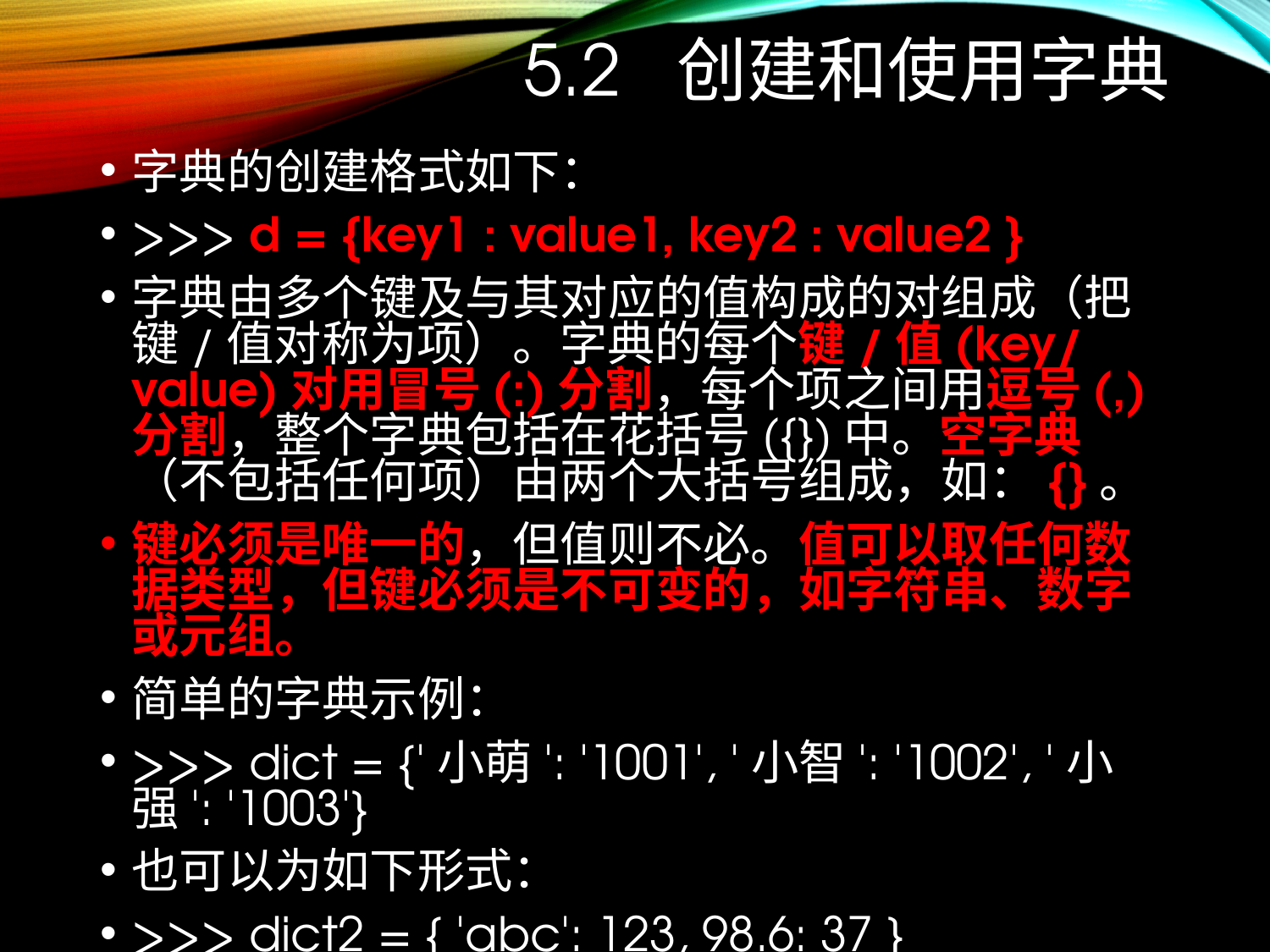

# 5.2  创建和使用字典
字典的创建格式如下：
>>> d = {key1 : value1, key2 : value2 }
字典由多个键及与其对应的值构成的对组成（把键/值对称为项）。字典的每个键/值(key/value)对用冒号(:)分割，每个项之间用逗号(,)分割，整个字典包括在花括号({})中。空字典（不包括任何项）由两个大括号组成，如：{}。
键必须是唯一的，但值则不必。值可以取任何数据类型，但键必须是不可变的，如字符串、数字或元组。
简单的字典示例：
>>> dict = {'小萌': '1001', '小智': '1002', '小强': '1003'}
也可以为如下形式：
>>> dict2 = { 'abc': 123, 98.6: 37 }